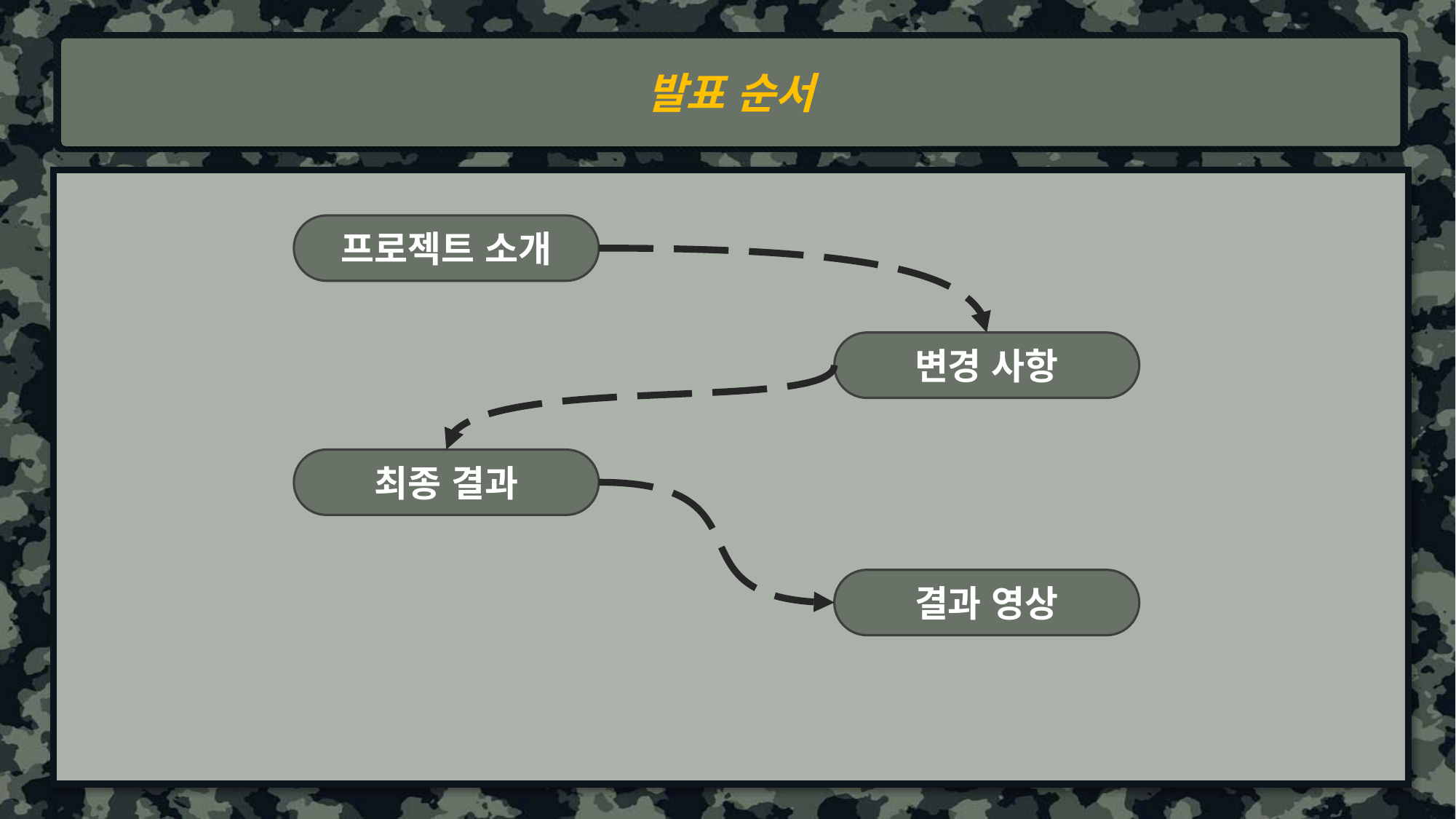

발표 순서

프로젝트 소개
변경 사항
최종 결과
결과 영상